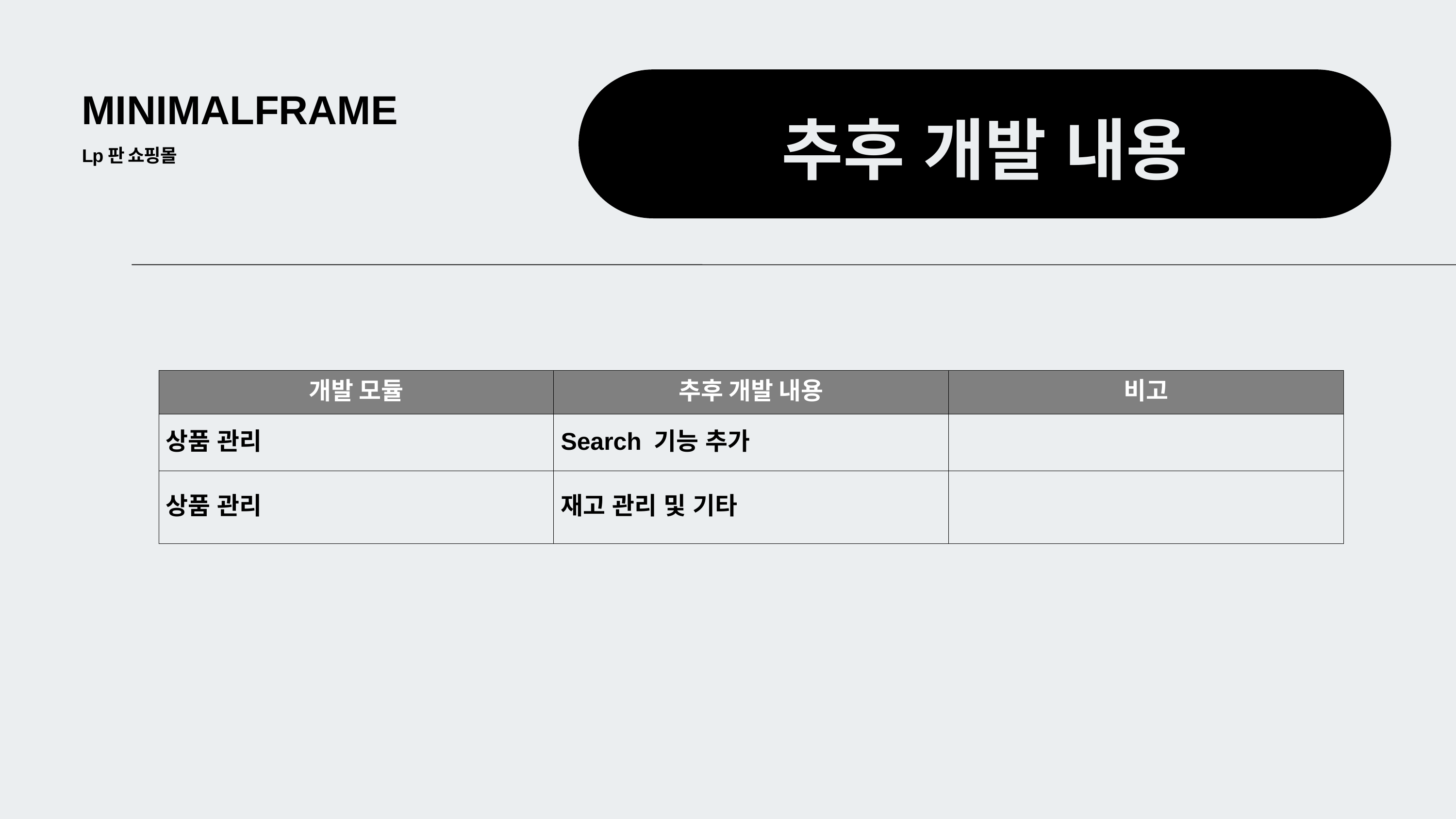

MINIMALFRAME
추후 개발 내용
Lp판 쇼핑몰

| 개발 모듈 | 추후 개발 내용 | 비고 |
| --- | --- | --- |
| 상품 관리 | Search 기능 추가 |  |
| 상품 관리 | 재고 관리 및 기타 |  |